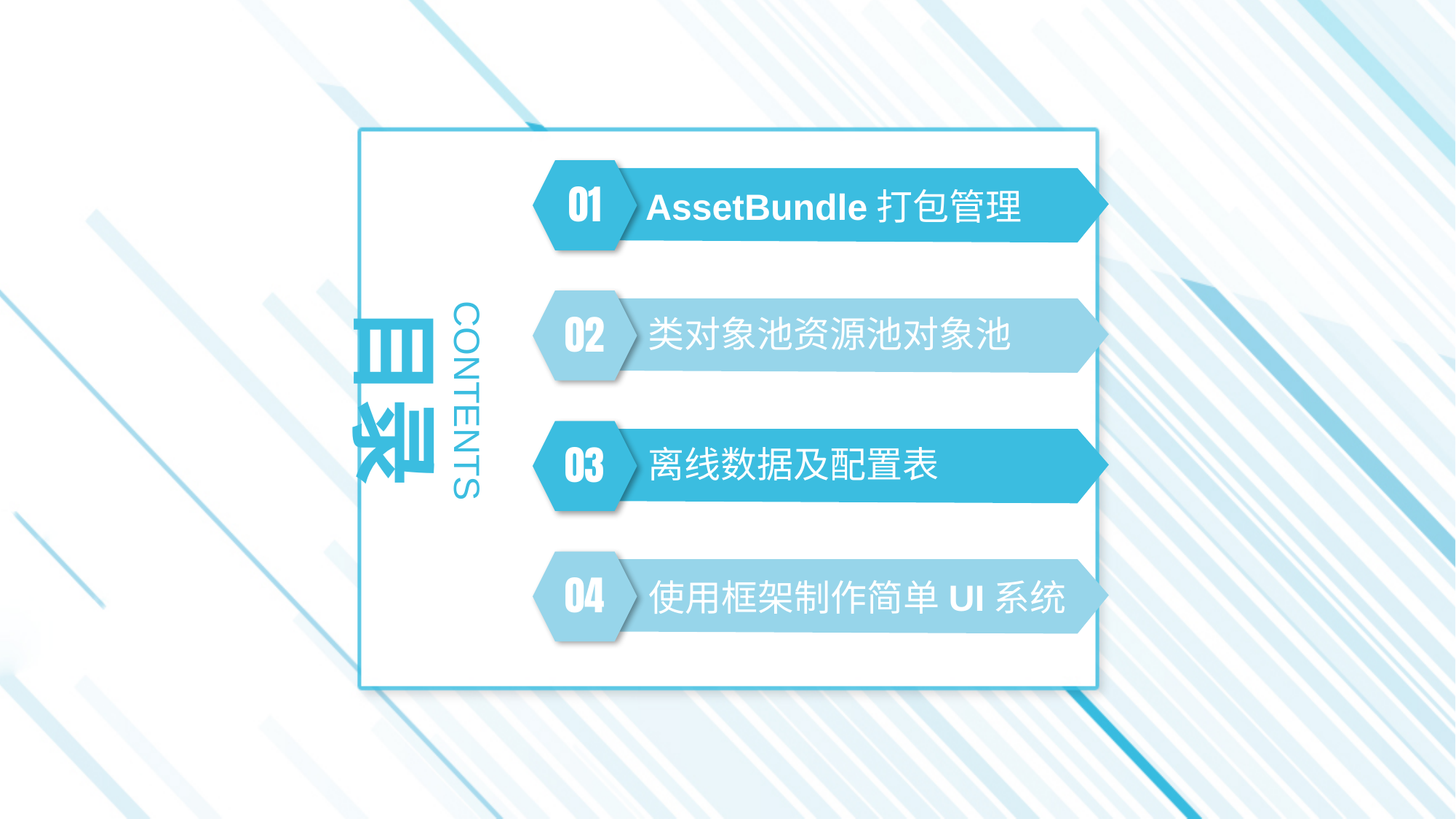

目录
01
  AssetBundle打包管理
CONTENTS
02

类对象池资源池对象池
03

离线数据及配置表
04
   使用框架制作简单UI系统